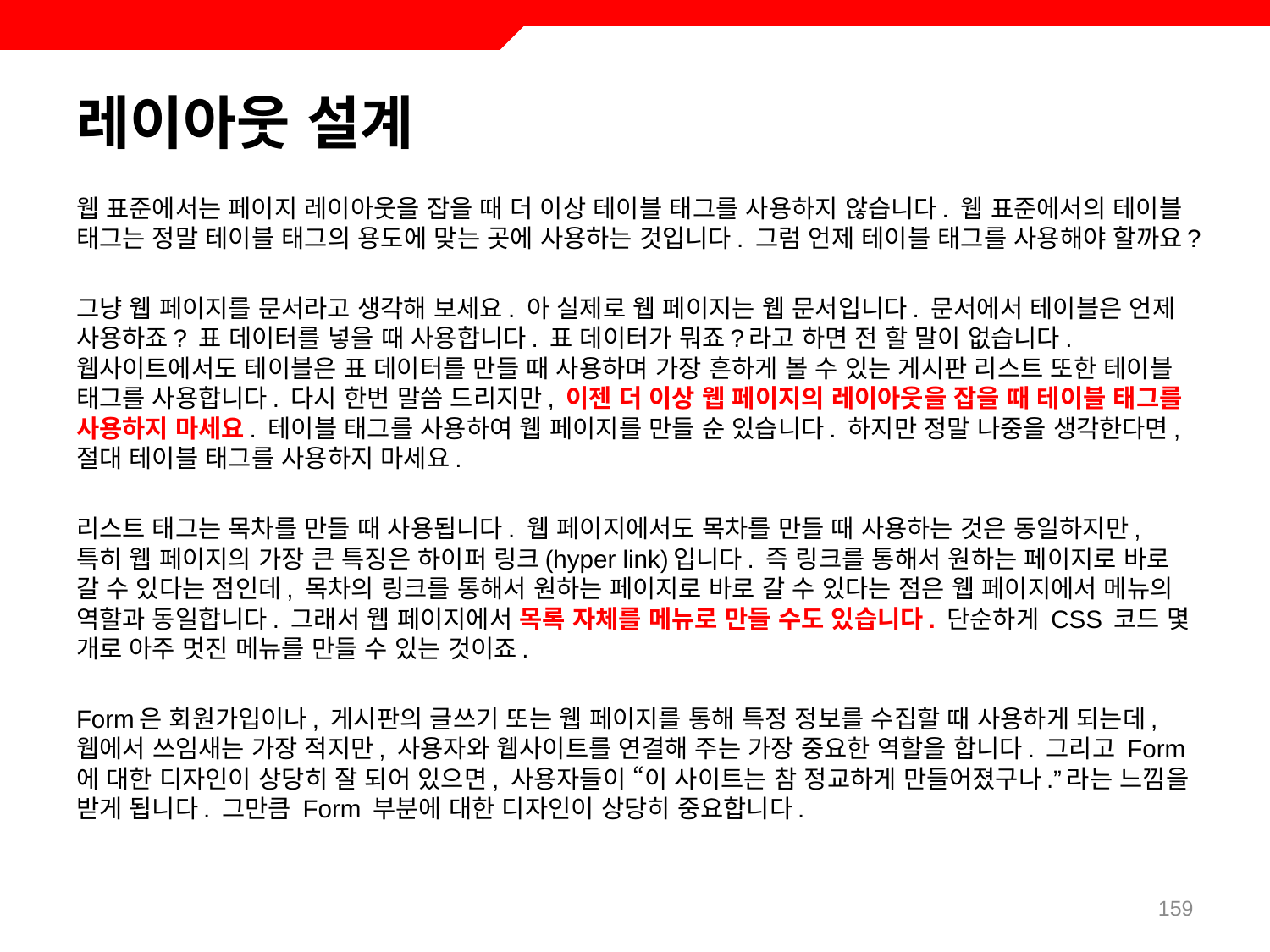

# 레이아웃 설계
웹 표준에서는 페이지 레이아웃을 잡을 때 더 이상 테이블 태그를 사용하지 않습니다. 웹 표준에서의 테이블 태그는 정말 테이블 태그의 용도에 맞는 곳에 사용하는 것입니다. 그럼 언제 테이블 태그를 사용해야 할까요?

그냥 웹 페이지를 문서라고 생각해 보세요. 아 실제로 웹 페이지는 웹 문서입니다. 문서에서 테이블은 언제 사용하죠? 표 데이터를 넣을 때 사용합니다. 표 데이터가 뭐죠?라고 하면 전 할 말이 없습니다. 웹사이트에서도 테이블은 표 데이터를 만들 때 사용하며 가장 흔하게 볼 수 있는 게시판 리스트 또한 테이블 태그를 사용합니다. 다시 한번 말씀 드리지만, 이젠 더 이상 웹 페이지의 레이아웃을 잡을 때 테이블 태그를 사용하지 마세요. 테이블 태그를 사용하여 웹 페이지를 만들 순 있습니다. 하지만 정말 나중을 생각한다면, 절대 테이블 태그를 사용하지 마세요.

리스트 태그는 목차를 만들 때 사용됩니다. 웹 페이지에서도 목차를 만들 때 사용하는 것은 동일하지만, 특히 웹 페이지의 가장 큰 특징은 하이퍼 링크(hyper link)입니다. 즉 링크를 통해서 원하는 페이지로 바로 갈 수 있다는 점인데, 목차의 링크를 통해서 원하는 페이지로 바로 갈 수 있다는 점은 웹 페이지에서 메뉴의 역할과 동일합니다. 그래서 웹 페이지에서 목록 자체를 메뉴로 만들 수도 있습니다. 단순하게 CSS 코드 몇 개로 아주 멋진 메뉴를 만들 수 있는 것이죠.

Form은 회원가입이나, 게시판의 글쓰기 또는 웹 페이지를 통해 특정 정보를 수집할 때 사용하게 되는데, 웹에서 쓰임새는 가장 적지만, 사용자와 웹사이트를 연결해 주는 가장 중요한 역할을 합니다. 그리고 Form에 대한 디자인이 상당히 잘 되어 있으면, 사용자들이 “이 사이트는 참 정교하게 만들어졌구나.”라는 느낌을 받게 됩니다. 그만큼 Form 부분에 대한 디자인이 상당히 중요합니다.
159